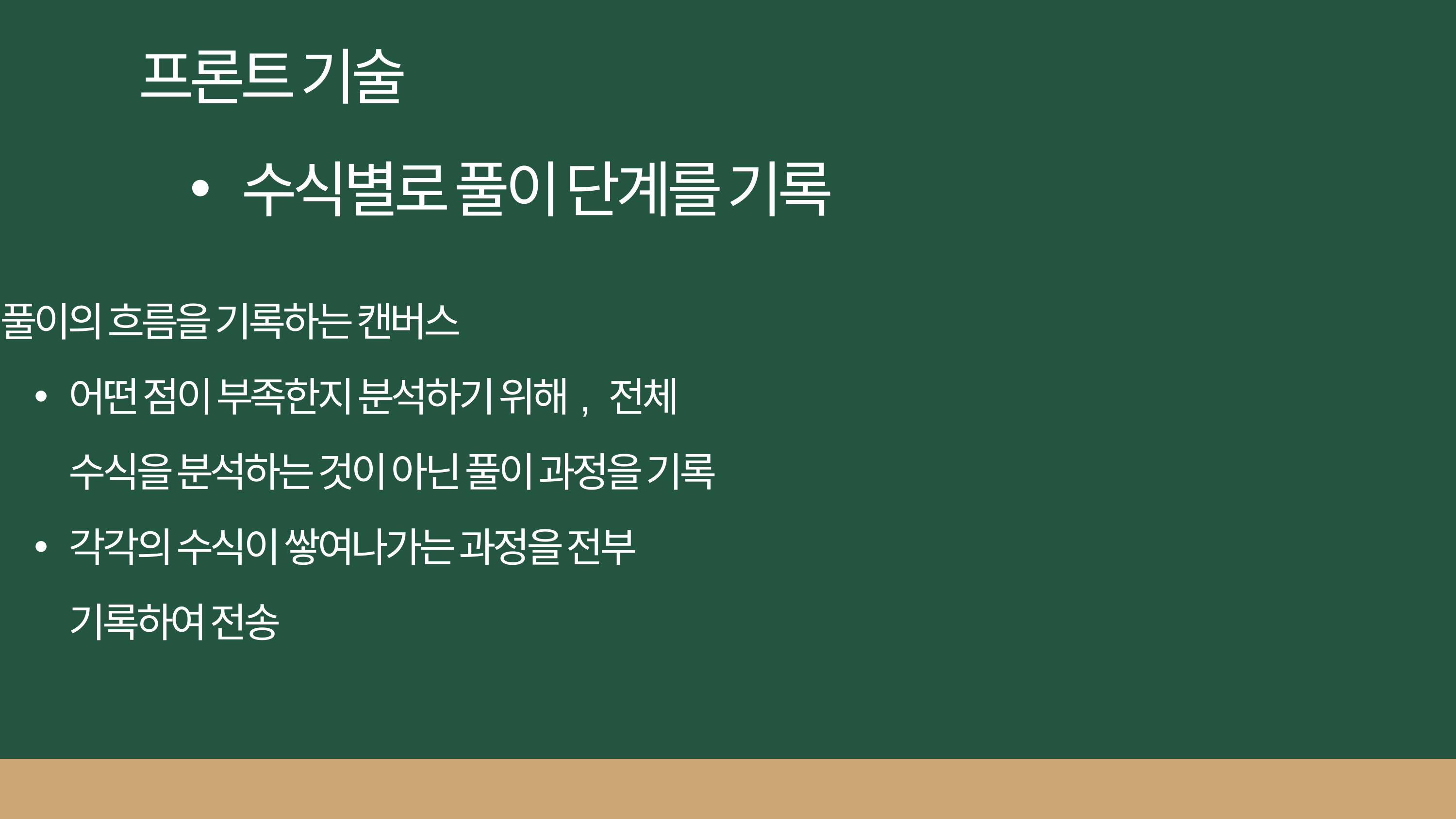

프론트 기술
수식별로 풀이 단계를 기록
풀이의 흐름을 기록하는 캔버스
어떤 점이 부족한지 분석하기 위해, 전체 수식을 분석하는 것이 아닌 풀이 과정을 기록
각각의 수식이 쌓여나가는 과정을 전부 기록하여 전송